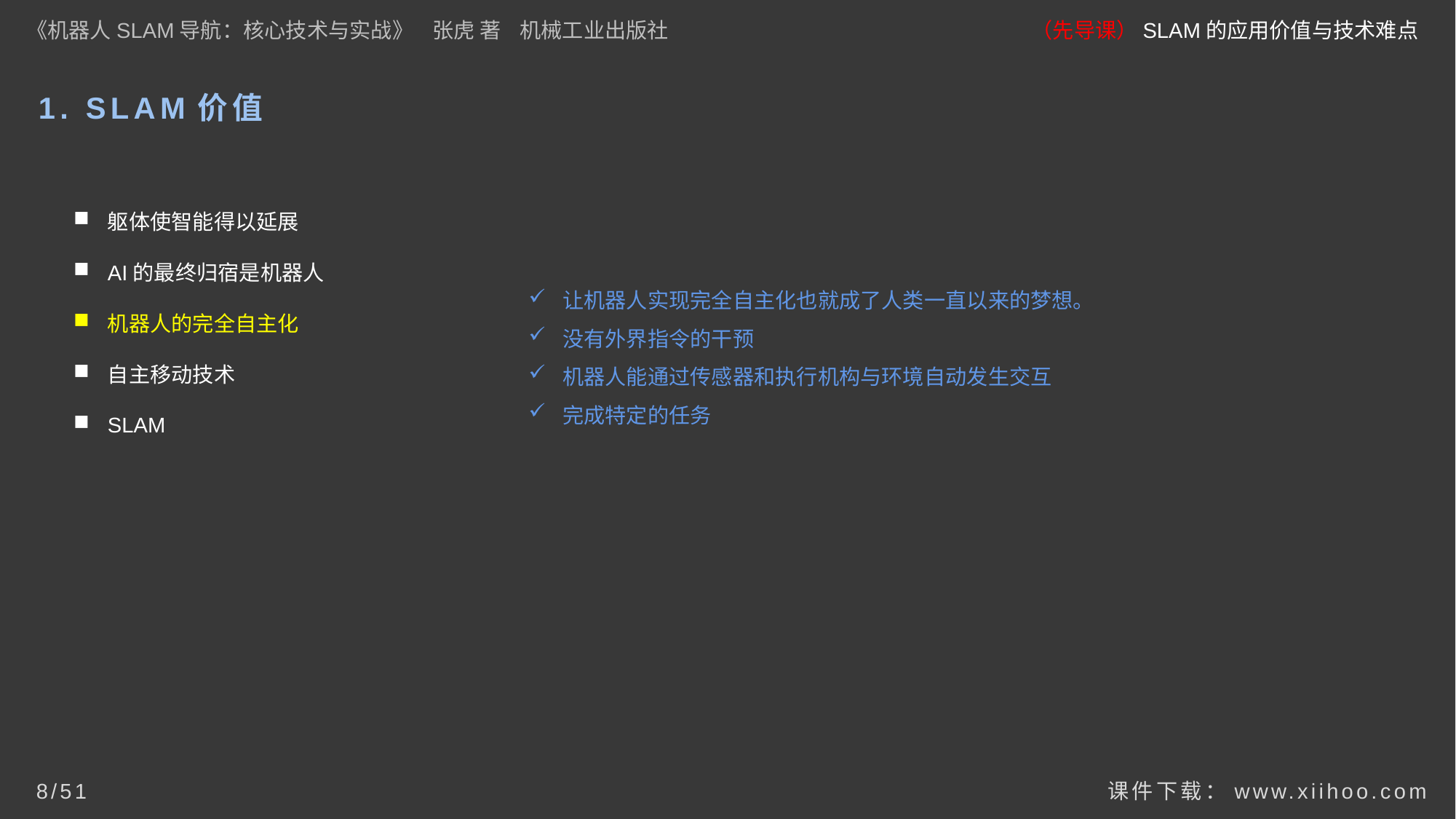

《机器人SLAM导航：核心技术与实战》    张虎 著    机械工业出版社
（先导课）SLAM的应用价值与技术难点
1. SLAM价值
躯体使智能得以延展
AI的最终归宿是机器人
机器人的完全自主化
自主移动技术
SLAM
让机器人实现完全自主化也就成了人类一直以来的梦想。
没有外界指令的干预
机器人能通过传感器和执行机构与环境自动发生交互
完成特定的任务
课件下载：www.xiihoo.com
8/51